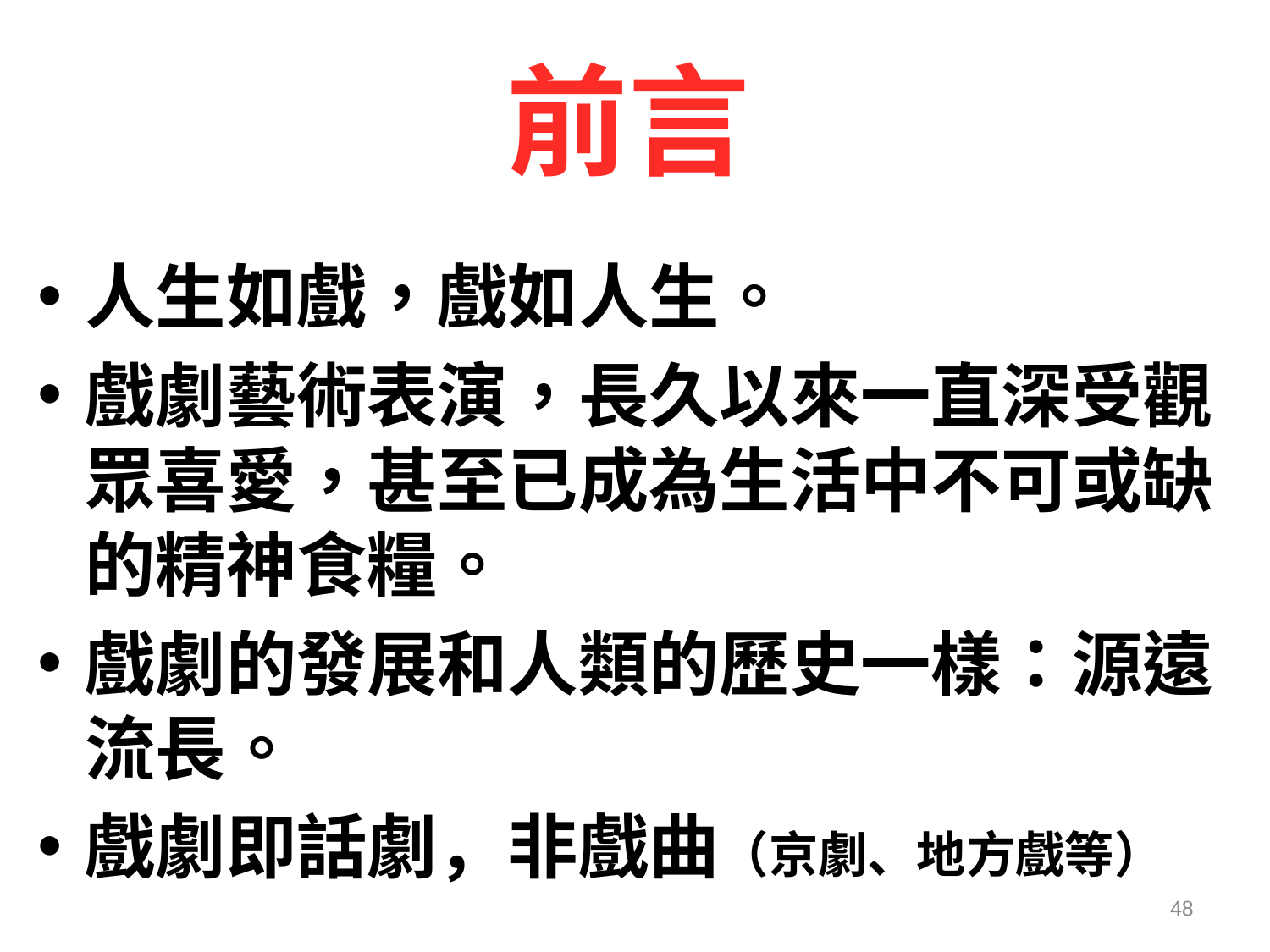

# 前言
人生如戲，戲如人生。
戲劇藝術表演，長久以來一直深受觀眾喜愛，甚至已成為生活中不可或缺的精神食糧。
戲劇的發展和人類的歷史一樣：源遠流長。
戲劇即話劇，非戲曲（京劇、地方戲等）
48